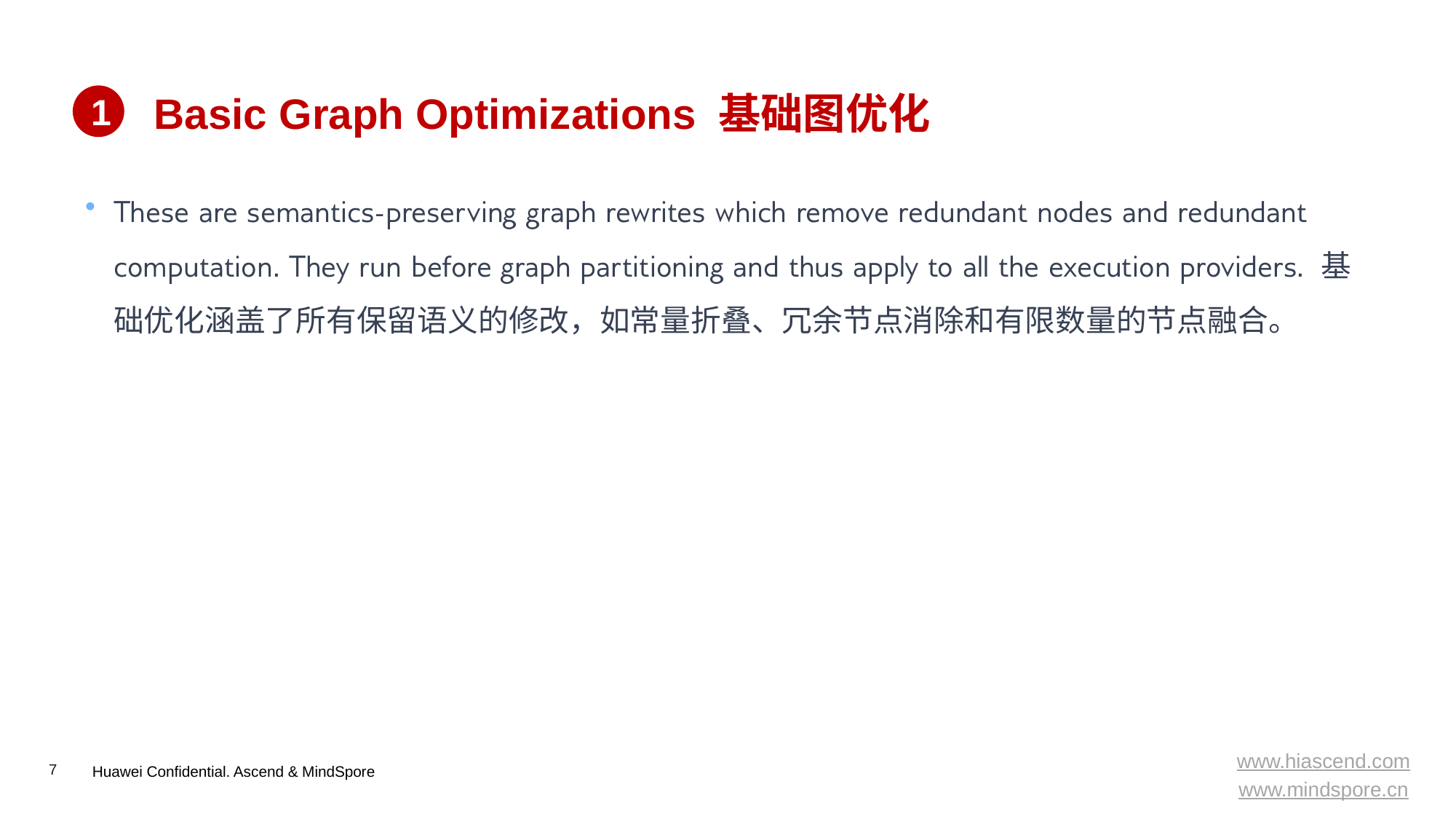

# Basic Graph Optimizations 基础图优化
1
These are semantics-preserving graph rewrites which remove redundant nodes and redundant computation. They run before graph partitioning and thus apply to all the execution providers. 基础优化涵盖了所有保留语义的修改，如常量折叠、冗余节点消除和有限数量的节点融合。